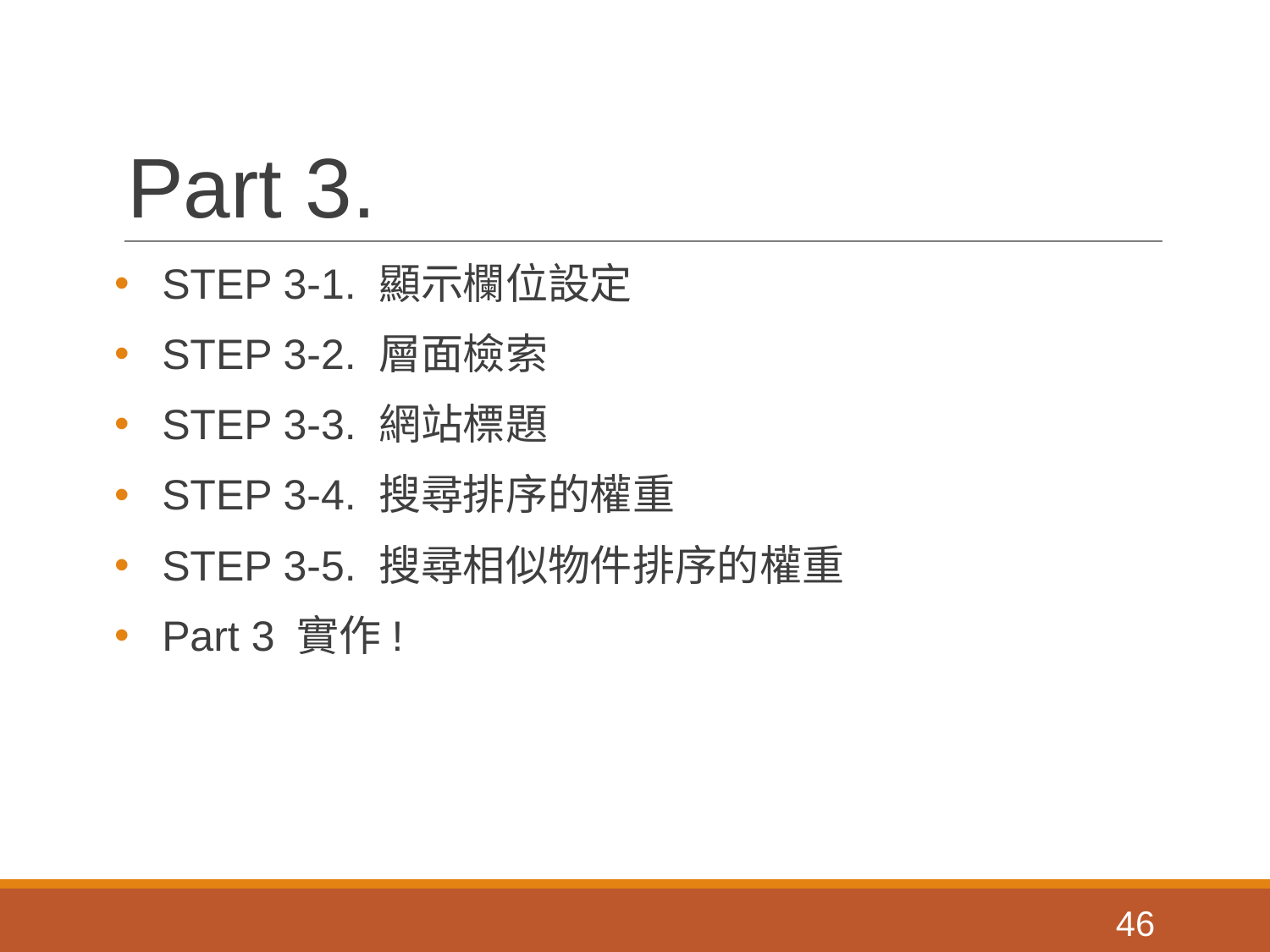

# Part 3.
STEP 3-1. 顯示欄位設定
STEP 3-2. 層面檢索
STEP 3-3. 網站標題
STEP 3-4. 搜尋排序的權重
STEP 3-5. 搜尋相似物件排序的權重
Part 3 實作!
46